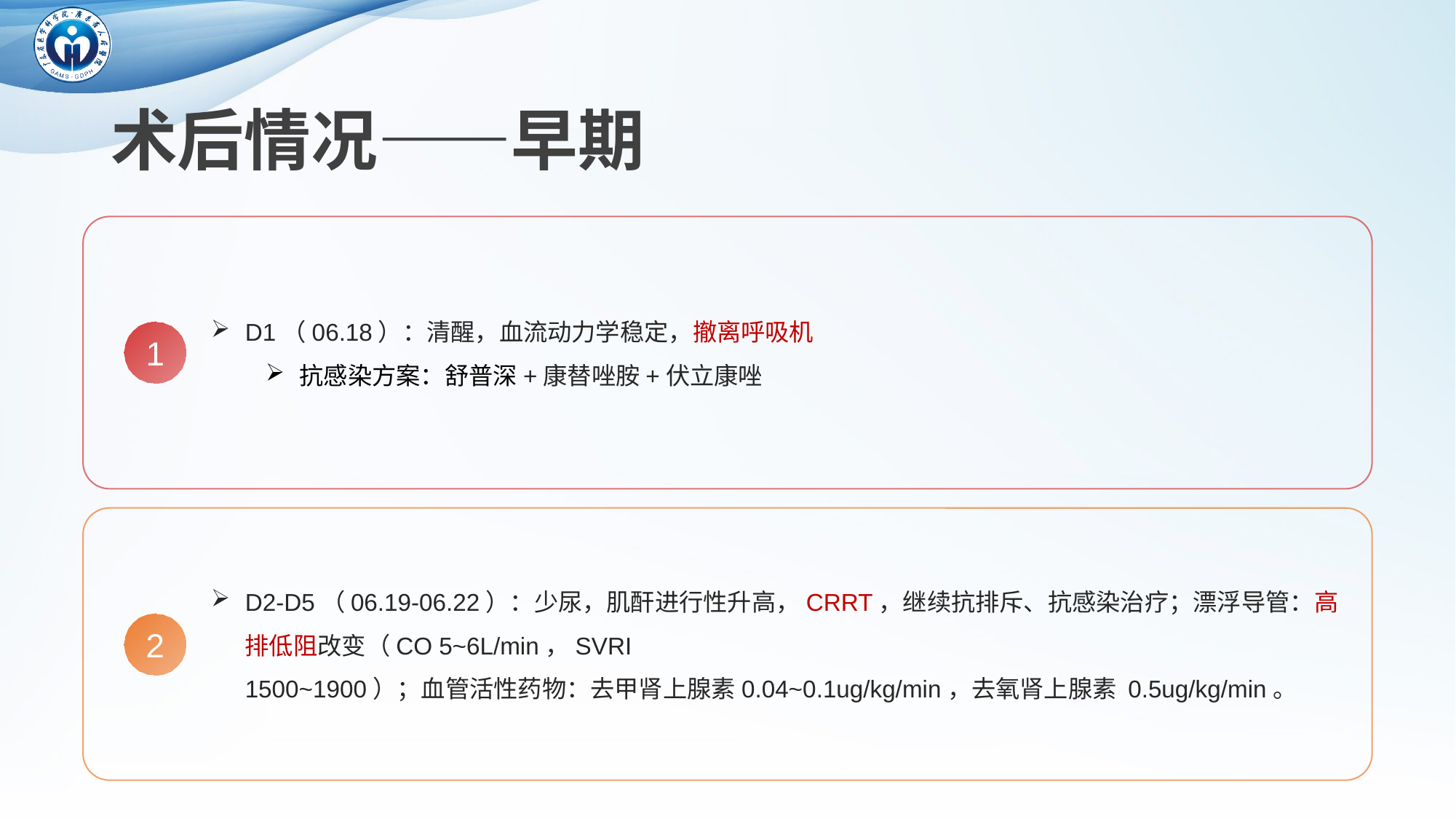

# 术后情况——早期
D1（06.18）：清醒，血流动力学稳定，撤离呼吸机
抗感染方案：舒普深+康替唑胺+伏立康唑
1
D2-D5（06.19-06.22）：少尿，肌酐进行性升高，CRRT，继续抗排斥、抗感染治疗；漂浮导管：高排低阻改变（CO 5~6L/min，SVRI 1500~1900）；血管活性药物：去甲肾上腺素0.04~0.1ug/kg/min，去氧肾上腺素 0.5ug/kg/min。
2